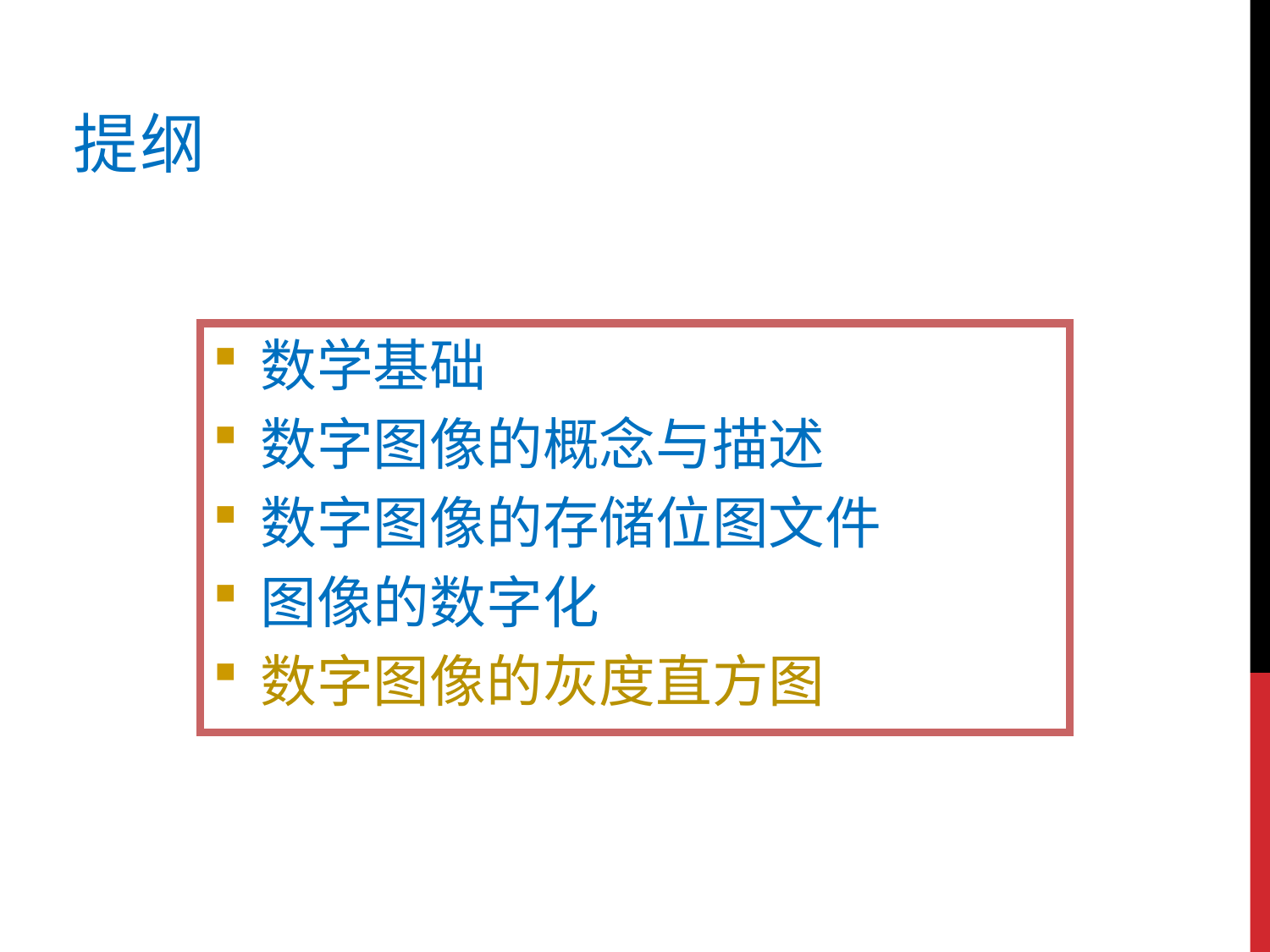

提纲
数学基础
数字图像的概念与描述
数字图像的存储位图文件
图像的数字化
数字图像的灰度直方图